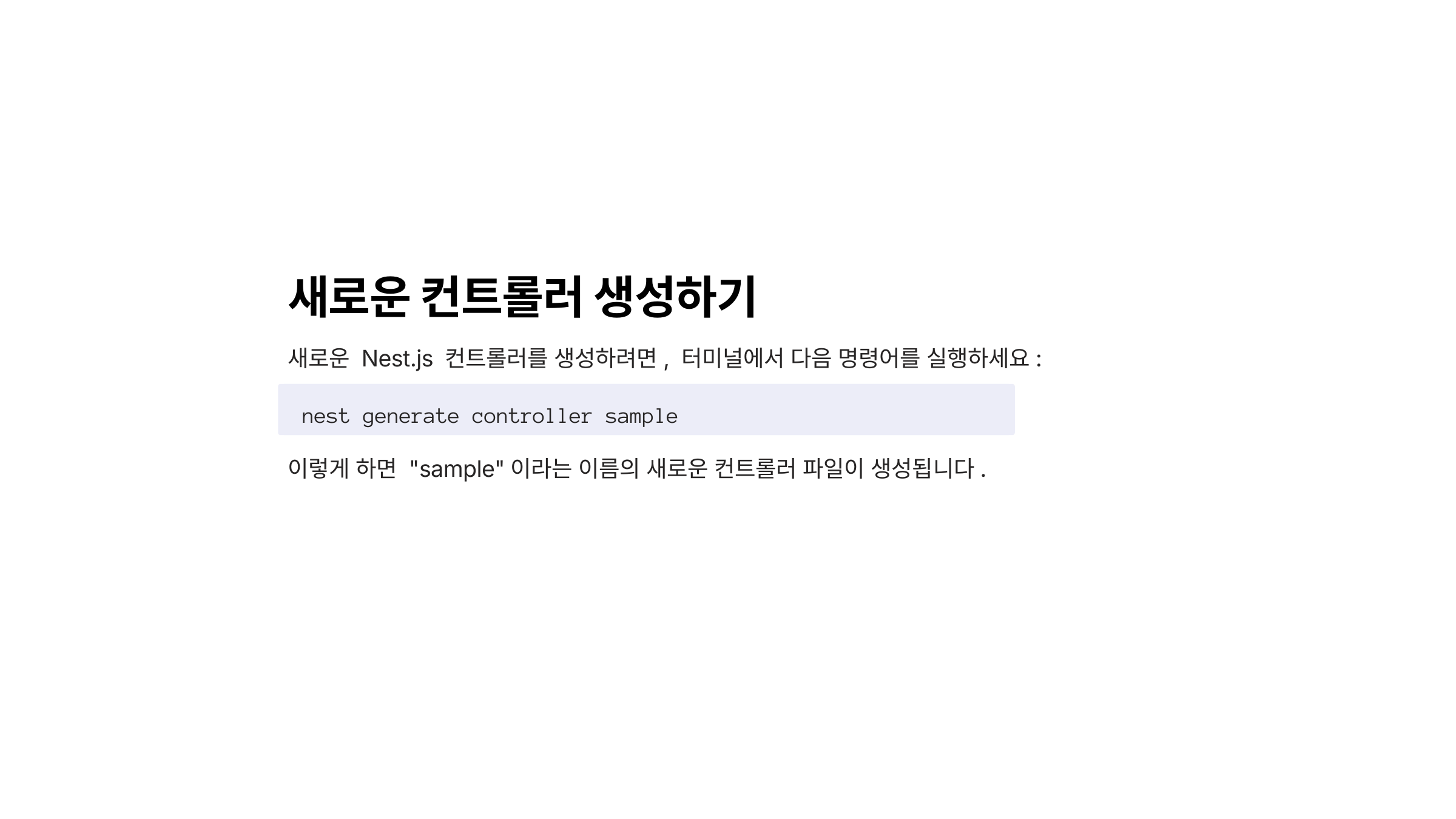

새로운 컨트롤러 생성하기
새로운 Nest.js 컨트롤러를 생성하려면, 터미널에서 다음 명령어를 실행하세요:

nest generate controller sample
이렇게 하면 "sample"이라는 이름의 새로운 컨트롤러 파일이 생성됩니다.